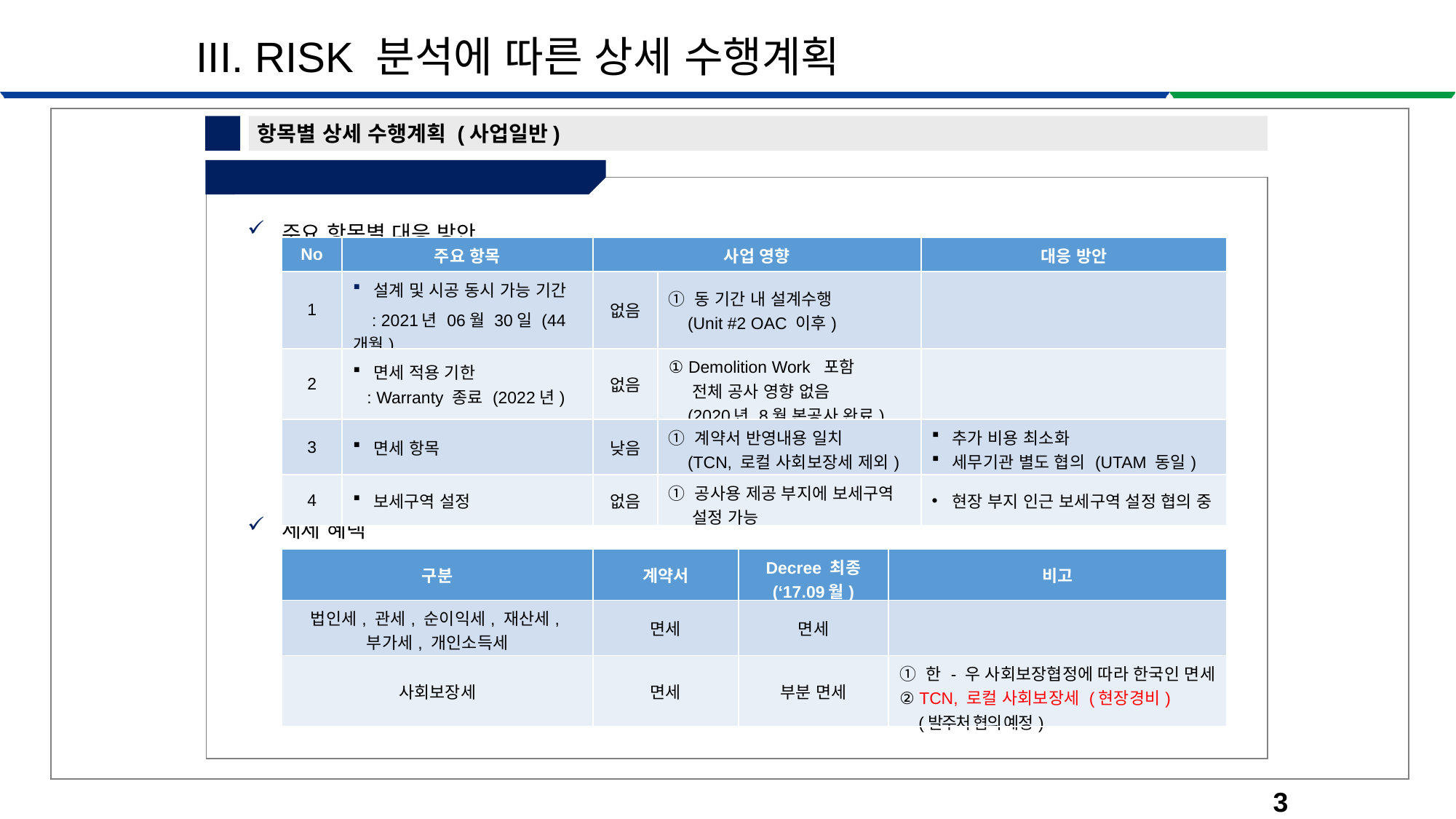

III. RISK 분석에 따른 상세 수행계획
2
항목별 상세 수행계획 (사업일반)
① 대통령 Decree (No.3264) 발효

| 주요 항목별 대응 방안 세제 혜택 |
| --- |
| No | 주요 항목 | 사업 영향 |  | 대응 방안 |
| --- | --- | --- | --- | --- |
| 1 | 설계 및 시공 동시 가능 기간 : 2021년 06월 30일 (44개월) | 없음 | ① 동 기간 내 설계수행 (Unit #2 OAC 이후) |  |
| 2 | 면세 적용 기한 : Warranty 종료 (2022년) | 없음 | ① Demolition Work 포함 전체 공사 영향 없음 (2020년 8월 본공사 완료) |  |
| 3 | 면세 항목 | 낮음 | ① 계약서 반영내용 일치 (TCN, 로컬 사회보장세 제외) | 추가 비용 최소화 세무기관 별도 협의 (UTAM 동일) |
| 4 | 보세구역 설정 | 없음 | ① 공사용 제공 부지에 보세구역 설정 가능 | 현장 부지 인근 보세구역 설정 협의 중 |
| 구분 | 계약서 | Decree 최종 (‘17.09월) | 비고 |
| --- | --- | --- | --- |
| 법인세, 관세, 순이익세, 재산세, 부가세, 개인소득세 | 면세 | 면세 |  |
| 사회보장세 | 면세 | 부분 면세 | ① 한 - 우 사회보장협정에 따라 한국인 면세 ② TCN, 로컬 사회보장세 (현장경비) (발주처 협의 예정) |
30